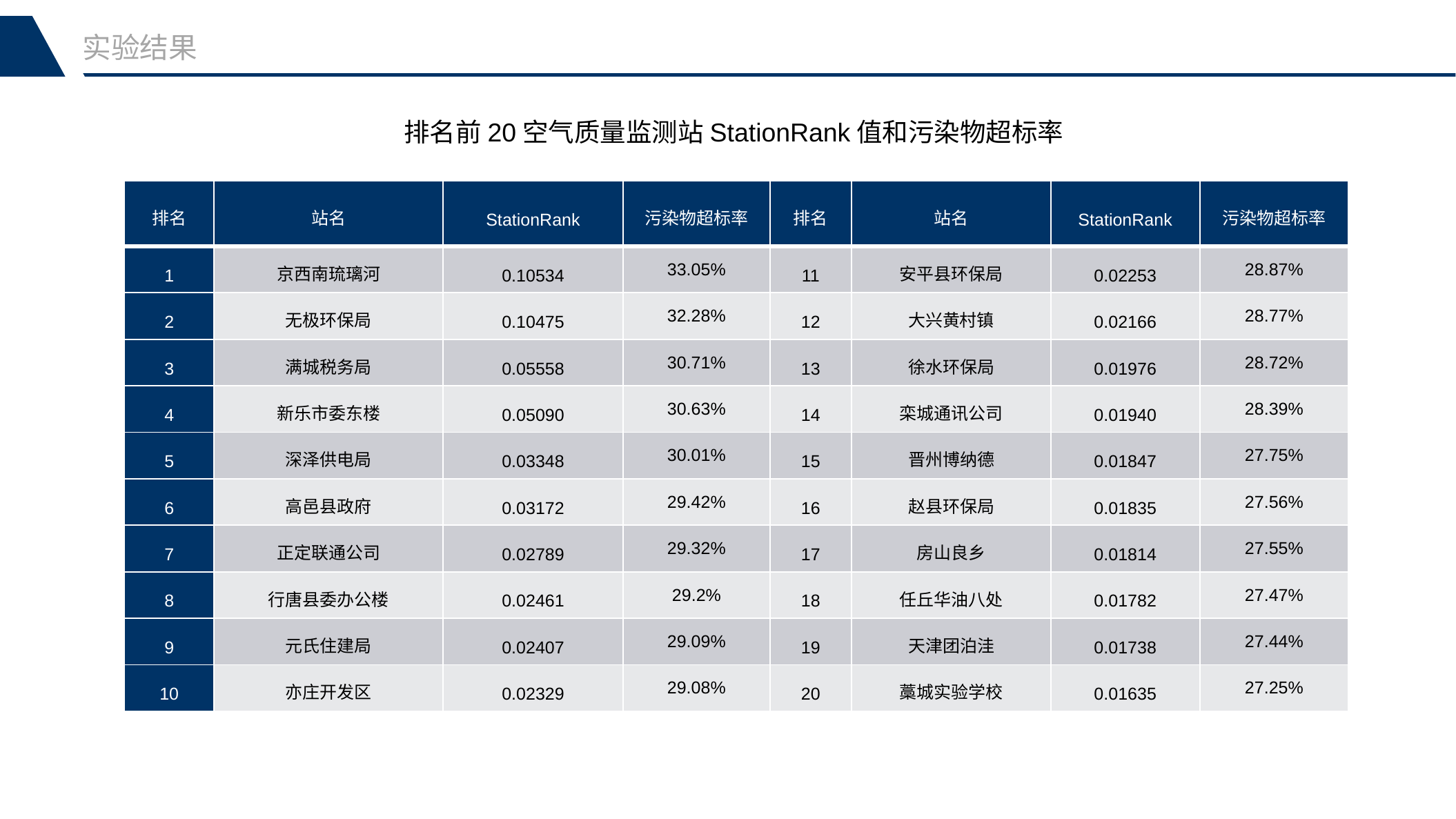

实验结果

排名前20空气质量监测站StationRank值和污染物超标率
| 排名 | 站名 | StationRank | 污染物超标率 | 排名 | 站名 | StationRank | 污染物超标率 |
| --- | --- | --- | --- | --- | --- | --- | --- |
| 1 | 京西南琉璃河 | 0.10534 | 33.05% | 11 | 安平县环保局 | 0.02253 | 28.87% |
| 2 | 无极环保局 | 0.10475 | 32.28% | 12 | 大兴黄村镇 | 0.02166 | 28.77% |
| 3 | 满城税务局 | 0.05558 | 30.71% | 13 | 徐水环保局 | 0.01976 | 28.72% |
| 4 | 新乐市委东楼 | 0.05090 | 30.63% | 14 | 栾城通讯公司 | 0.01940 | 28.39% |
| 5 | 深泽供电局 | 0.03348 | 30.01% | 15 | 晋州博纳德 | 0.01847 | 27.75% |
| 6 | 高邑县政府 | 0.03172 | 29.42% | 16 | 赵县环保局 | 0.01835 | 27.56% |
| 7 | 正定联通公司 | 0.02789 | 29.32% | 17 | 房山良乡 | 0.01814 | 27.55% |
| 8 | 行唐县委办公楼 | 0.02461 | 29.2% | 18 | 任丘华油八处 | 0.01782 | 27.47% |
| 9 | 元氏住建局 | 0.02407 | 29.09% | 19 | 天津团泊洼 | 0.01738 | 27.44% |
| 10 | 亦庄开发区 | 0.02329 | 29.08% | 20 | 藁城实验学校 | 0.01635 | 27.25% |